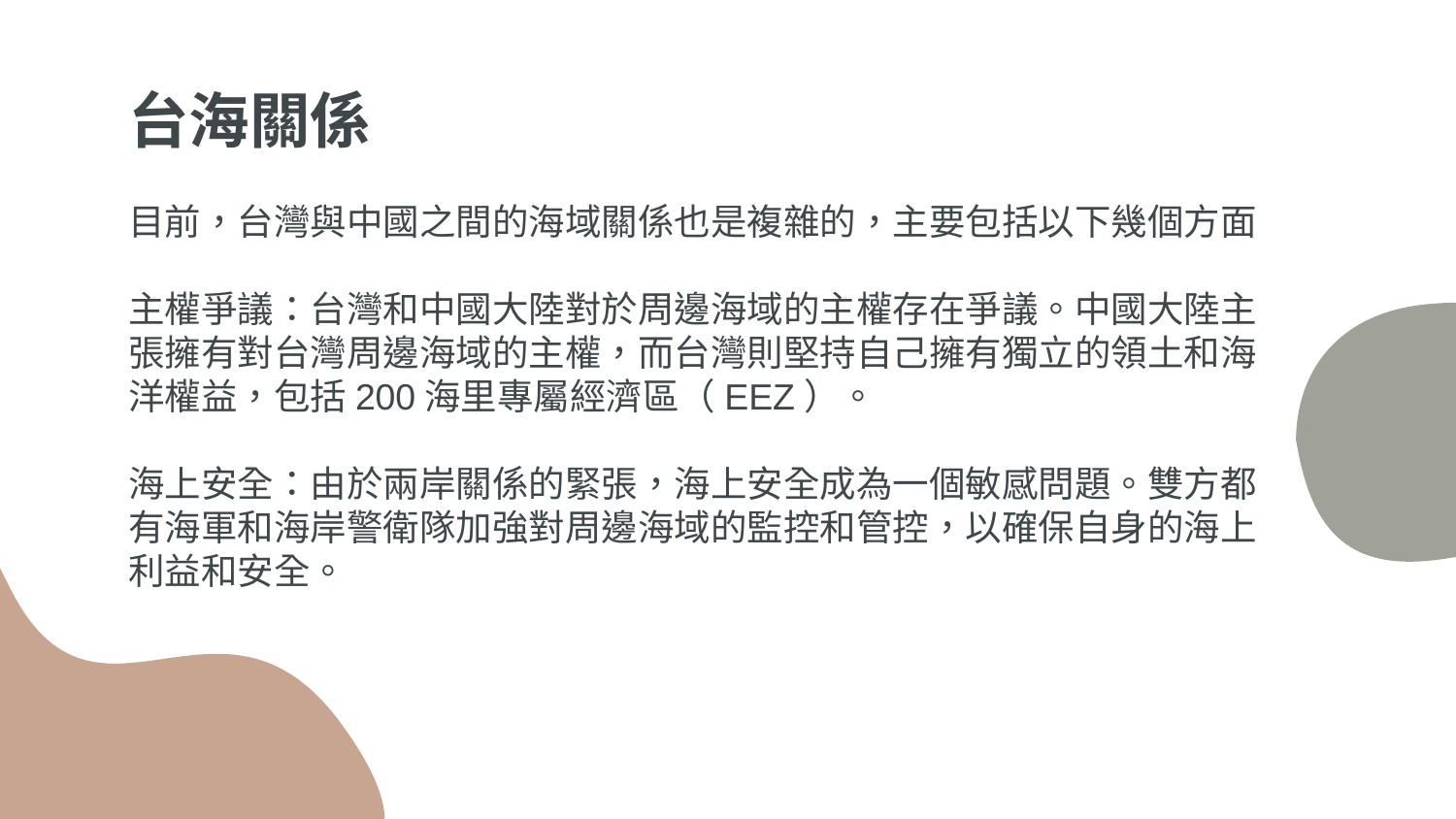

# 台海關係
目前，台灣與中國之間的海域關係也是複雜的，主要包括以下幾個方面

主權爭議：台灣和中國大陸對於周邊海域的主權存在爭議。中國大陸主張擁有對台灣周邊海域的主權，而台灣則堅持自己擁有獨立的領土和海洋權益，包括200海里專屬經濟區（EEZ）。

海上安全：由於兩岸關係的緊張，海上安全成為一個敏感問題。雙方都有海軍和海岸警衛隊加強對周邊海域的監控和管控，以確保自身的海上利益和安全。